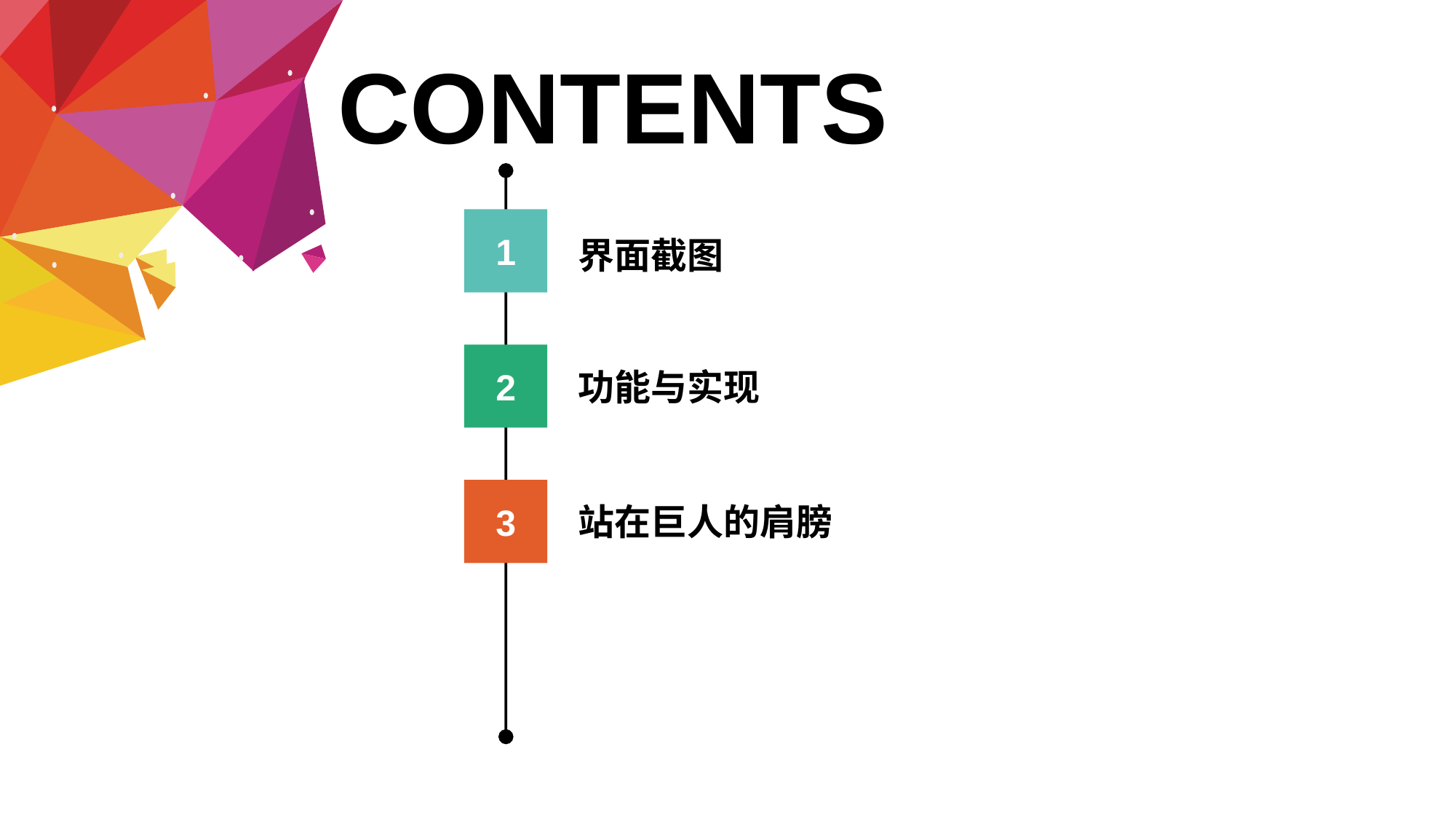

CONTENTS

1
界面截图
2
功能与实现
3
站在巨人的肩膀